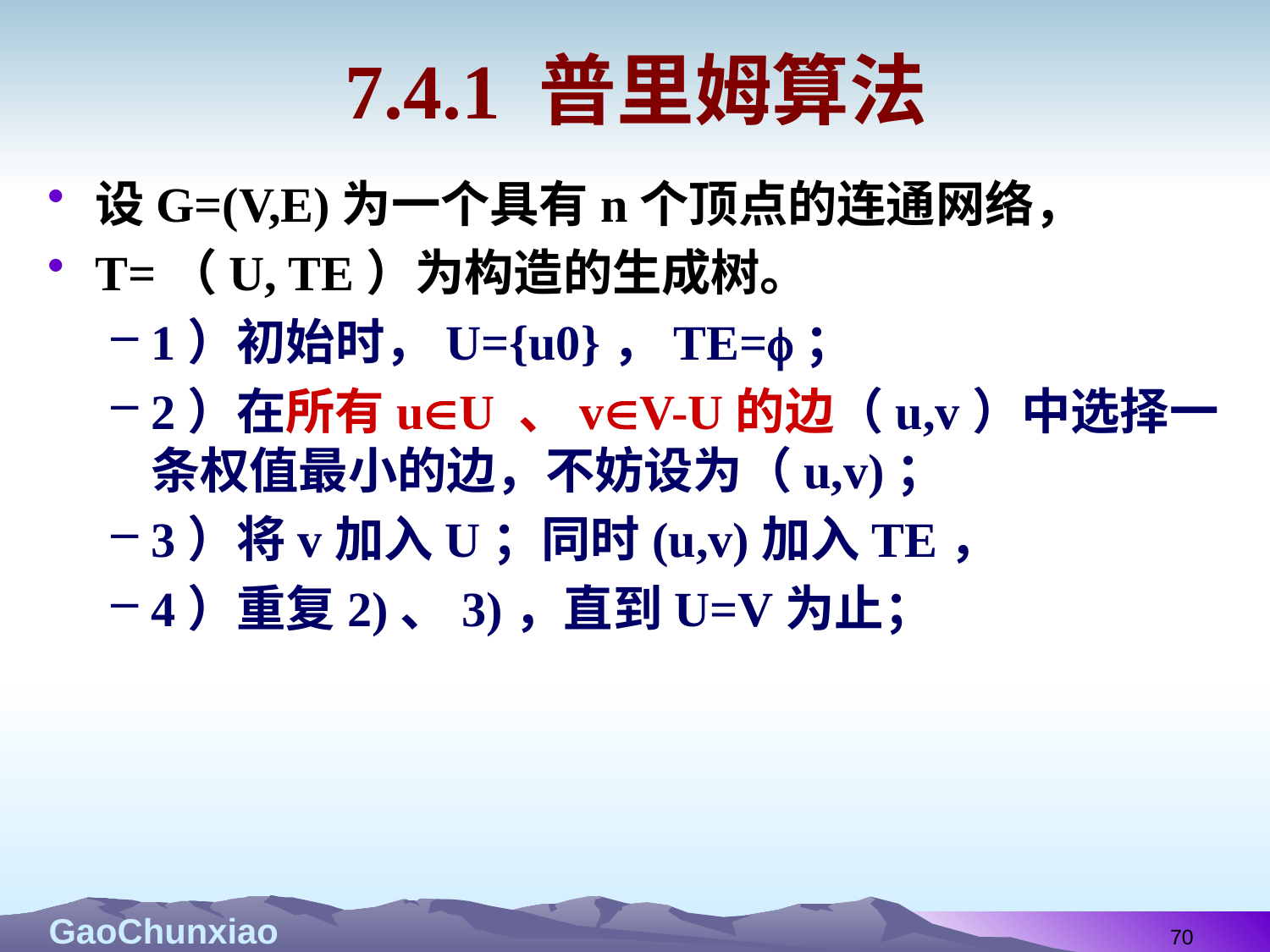

# 7.4.1 普里姆算法
设G=(V,E)为一个具有n个顶点的连通网络，
T=（U, TE）为构造的生成树。
1）初始时，U={u0}，TE=φ；
2）在所有u∈U 、v∈V-U的边（u,v）中选择一条权值最小的边，不妨设为（u,v)；
3）将v加入U；同时(u,v)加入TE，
4）重复2)、3)，直到U=V为止；
70